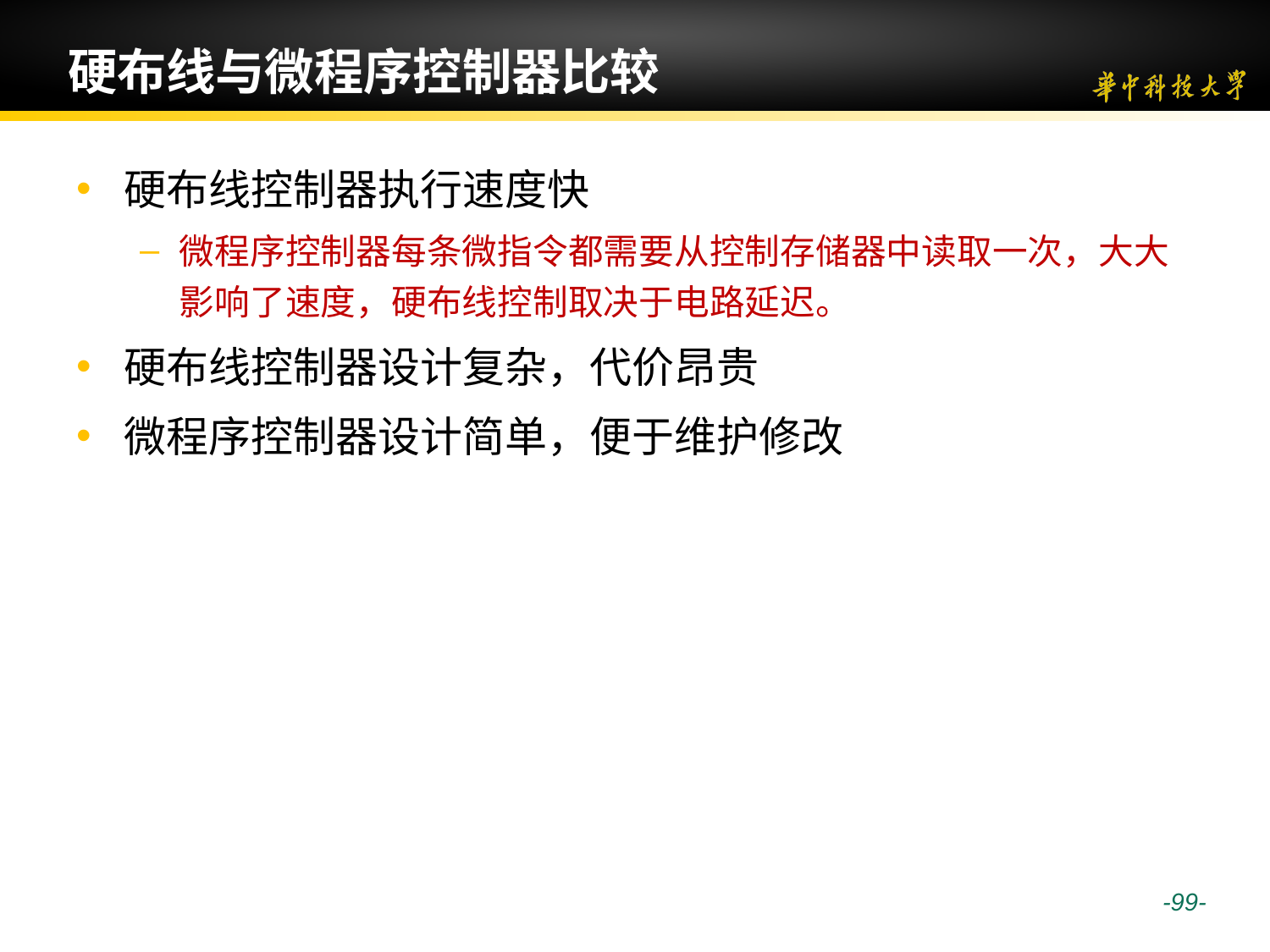

# 硬布线与微程序控制器比较
硬布线控制器执行速度快
微程序控制器每条微指令都需要从控制存储器中读取一次，大大影响了速度，硬布线控制取决于电路延迟。
硬布线控制器设计复杂，代价昂贵
微程序控制器设计简单，便于维护修改

 -99-